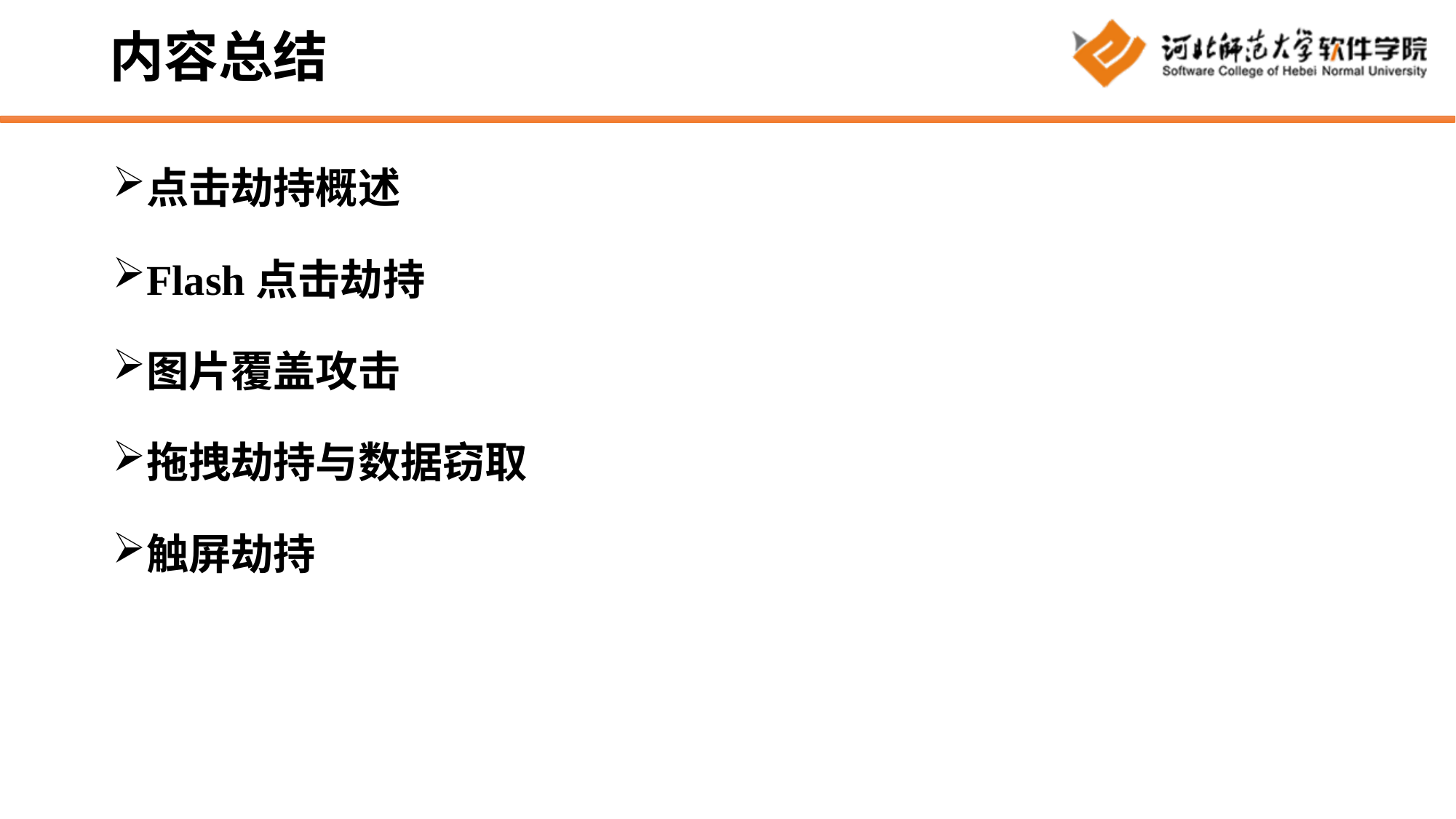

# 内容总结
点击劫持概述
Flash点击劫持
图片覆盖攻击
拖拽劫持与数据窃取
触屏劫持